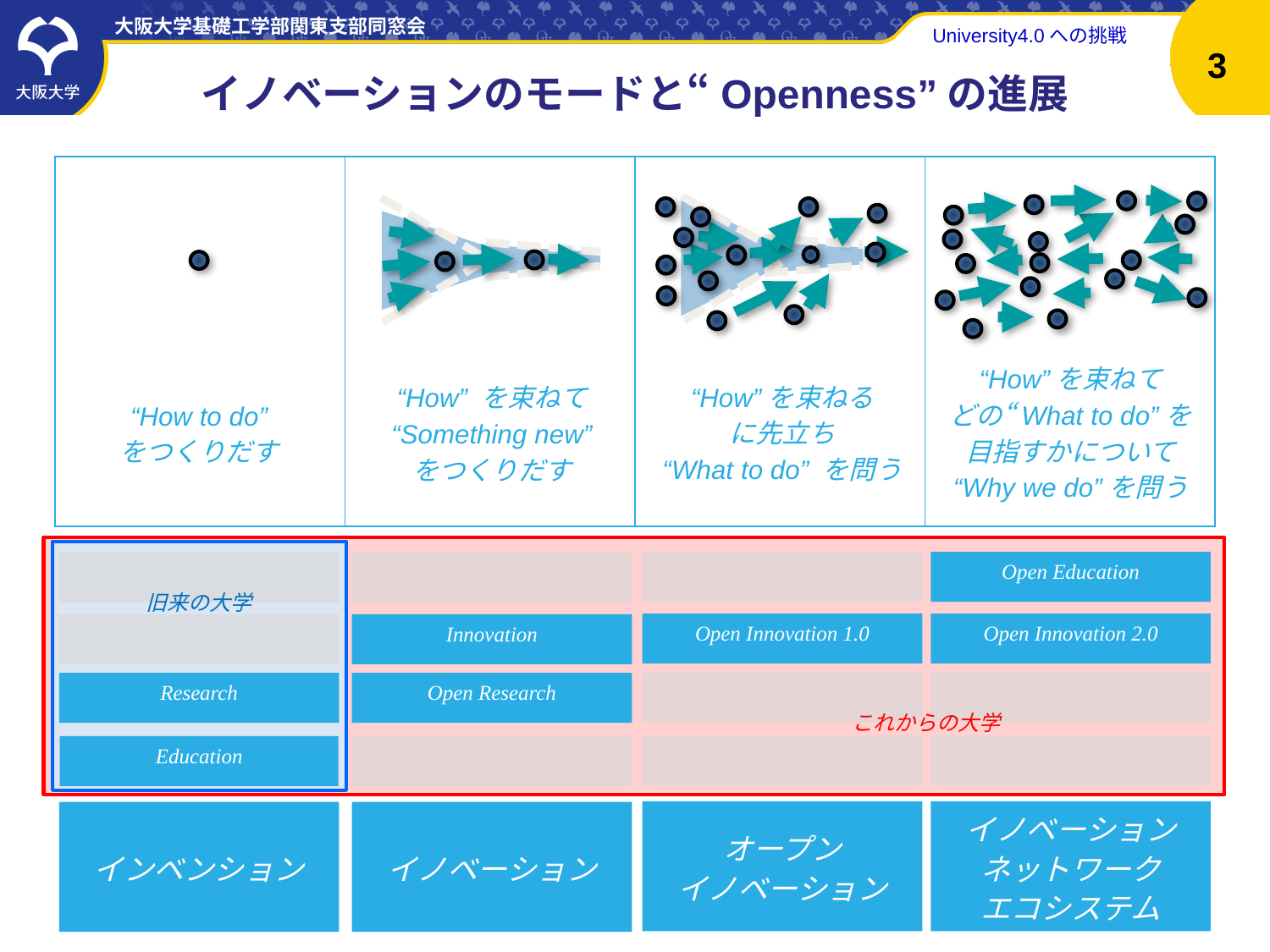

3
# イノベーションのモードと“Openness”の進展
|  |  |  |  |
| --- | --- | --- | --- |

“How”を束ねて
どの“What to do”を
目指すかについて
“Why we do”を問う
“How”を束ねる
に先立ち
“What to do” を問う
“How” を束ねて
“Something new”
をつくりだす
“How to do”
をつくりだす

Open Education

旧来の大学

Open Innovation 1.0

Open Innovation 2.0

Innovation

Research

Open Research
これからの大学

Education

オープン
イノベーション
イノベーション
ネットワーク
エコシステム
インベンション
イノベーション